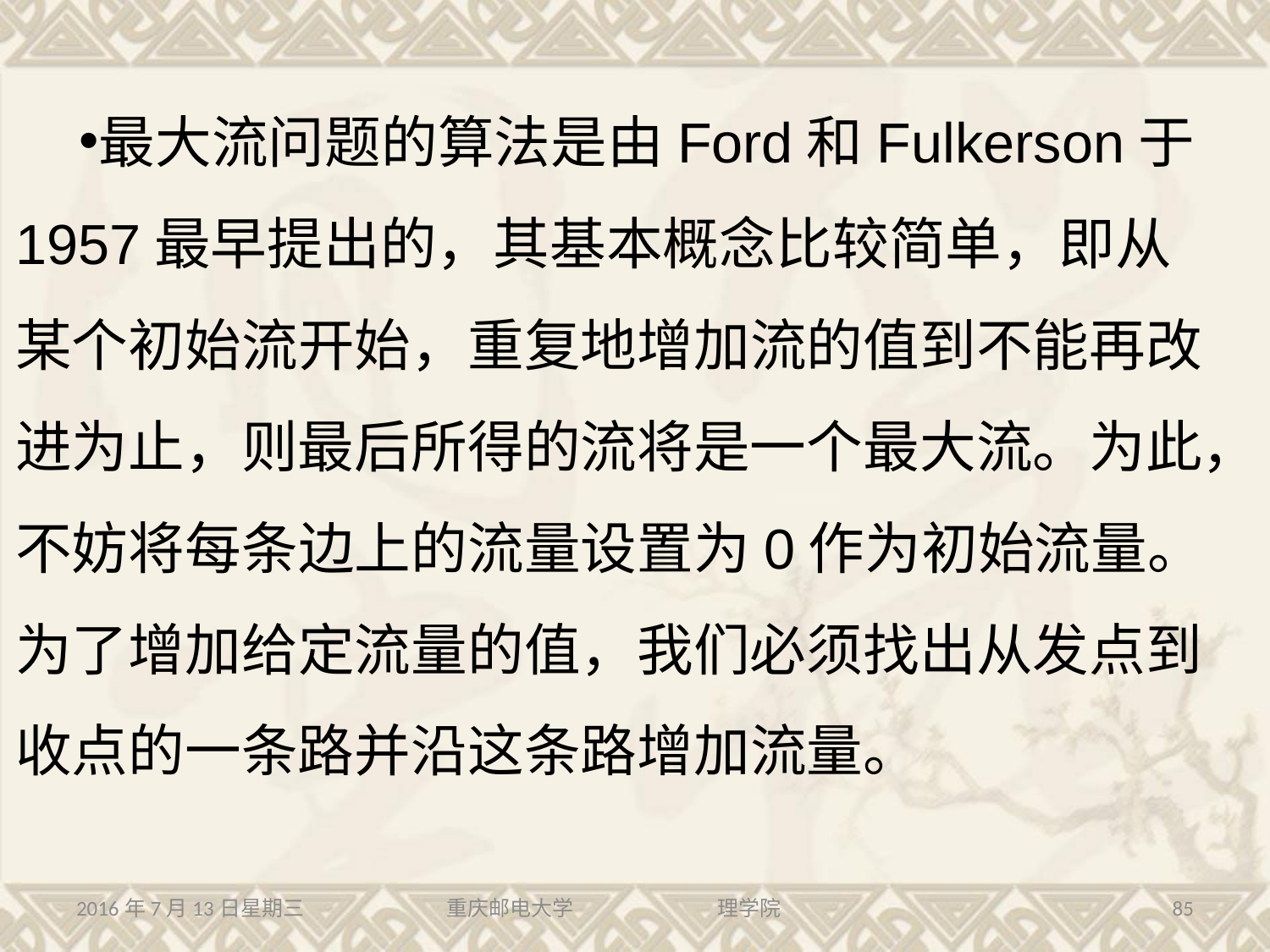

最大流问题的算法是由Ford和Fulkerson于1957最早提出的，其基本概念比较简单，即从某个初始流开始，重复地增加流的值到不能再改进为止，则最后所得的流将是一个最大流。为此，不妨将每条边上的流量设置为0作为初始流量。为了增加给定流量的值，我们必须找出从发点到收点的一条路并沿这条路增加流量。
2016年7月13日星期三
重庆邮电大学                      理学院
85